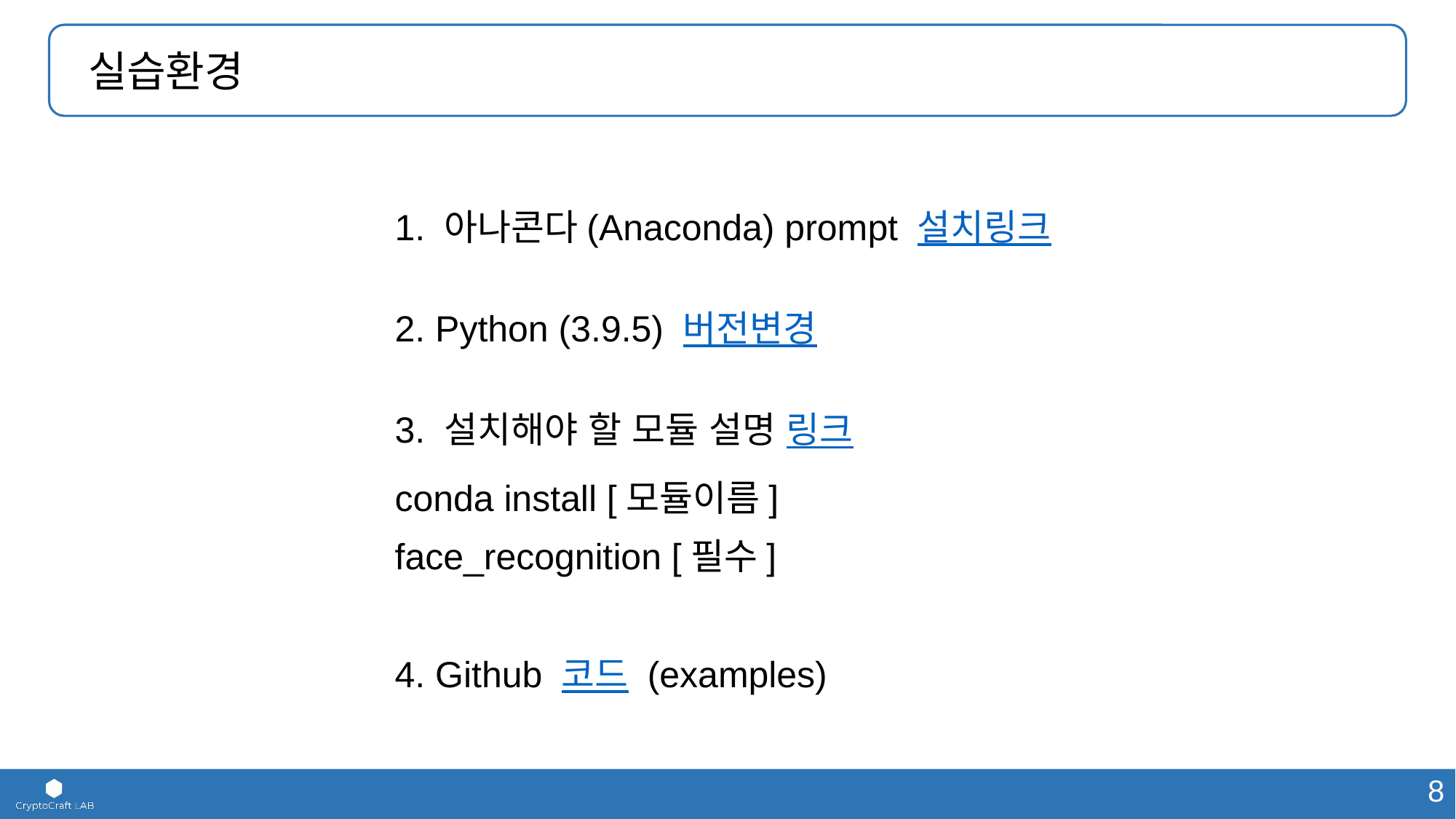

실습환경
1. 아나콘다(Anaconda) prompt 설치링크

2. Python (3.9.5) 버전변경

3. 설치해야 할 모듈 설명 링크
conda install [모듈이름]
face_recognition [필수]

4. Github 코드 (examples)